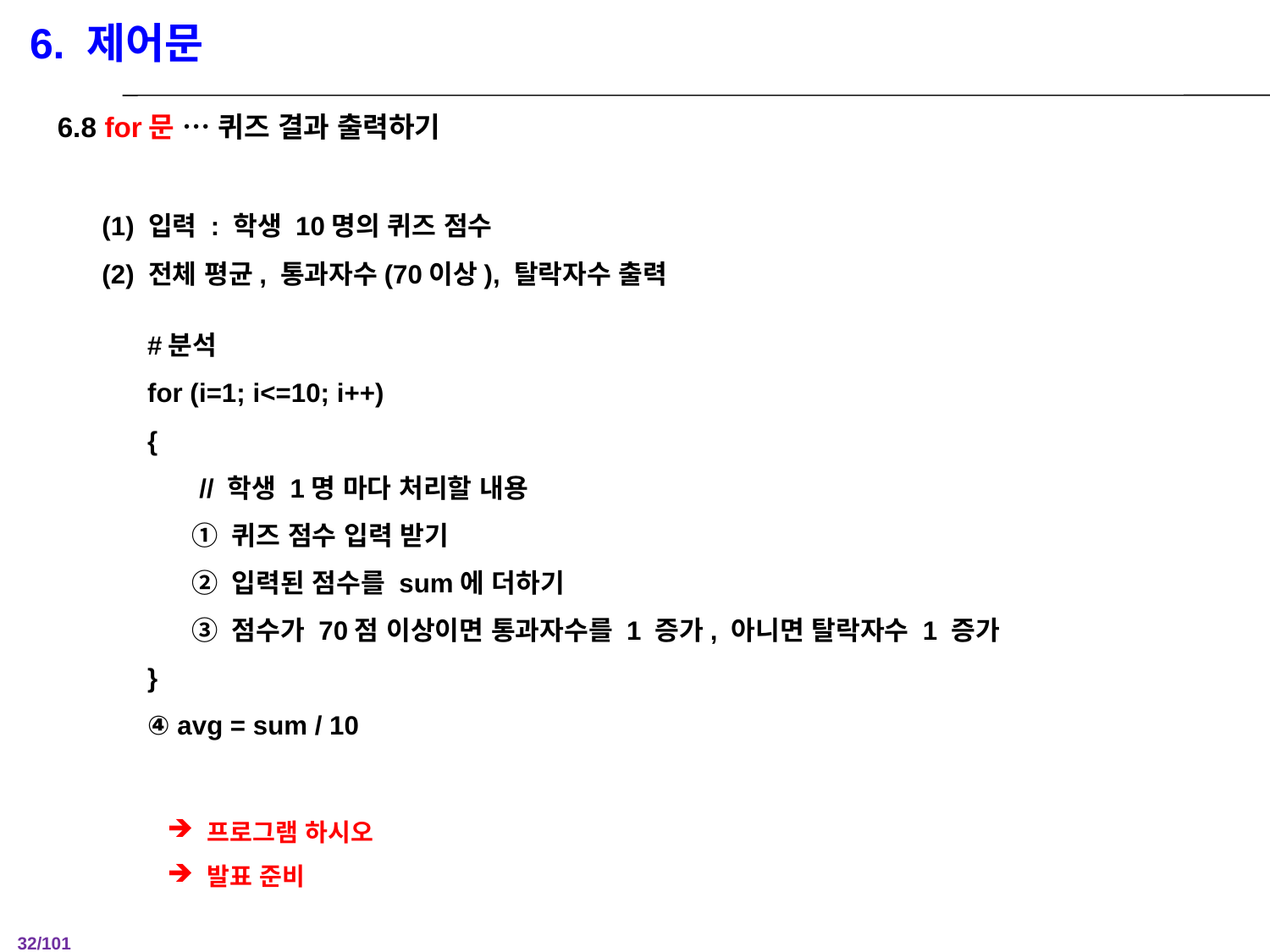

6. 제어문
6.8 for문 … 퀴즈 결과 출력하기

      (1) 입력 : 학생 10명의 퀴즈 점수
      (2) 전체 평균, 통과자수(70이상), 탈락자수 출력
#분석
for (i=1; i<=10; i++)
{
       // 학생 1명 마다 처리할 내용
      ① 퀴즈 점수 입력 받기
      ② 입력된 점수를 sum에 더하기
      ③ 점수가 70점 이상이면 통과자수를 1 증가, 아니면 탈락자수 1 증가
}
④ avg = sum / 10
프로그램 하시오
발표 준비